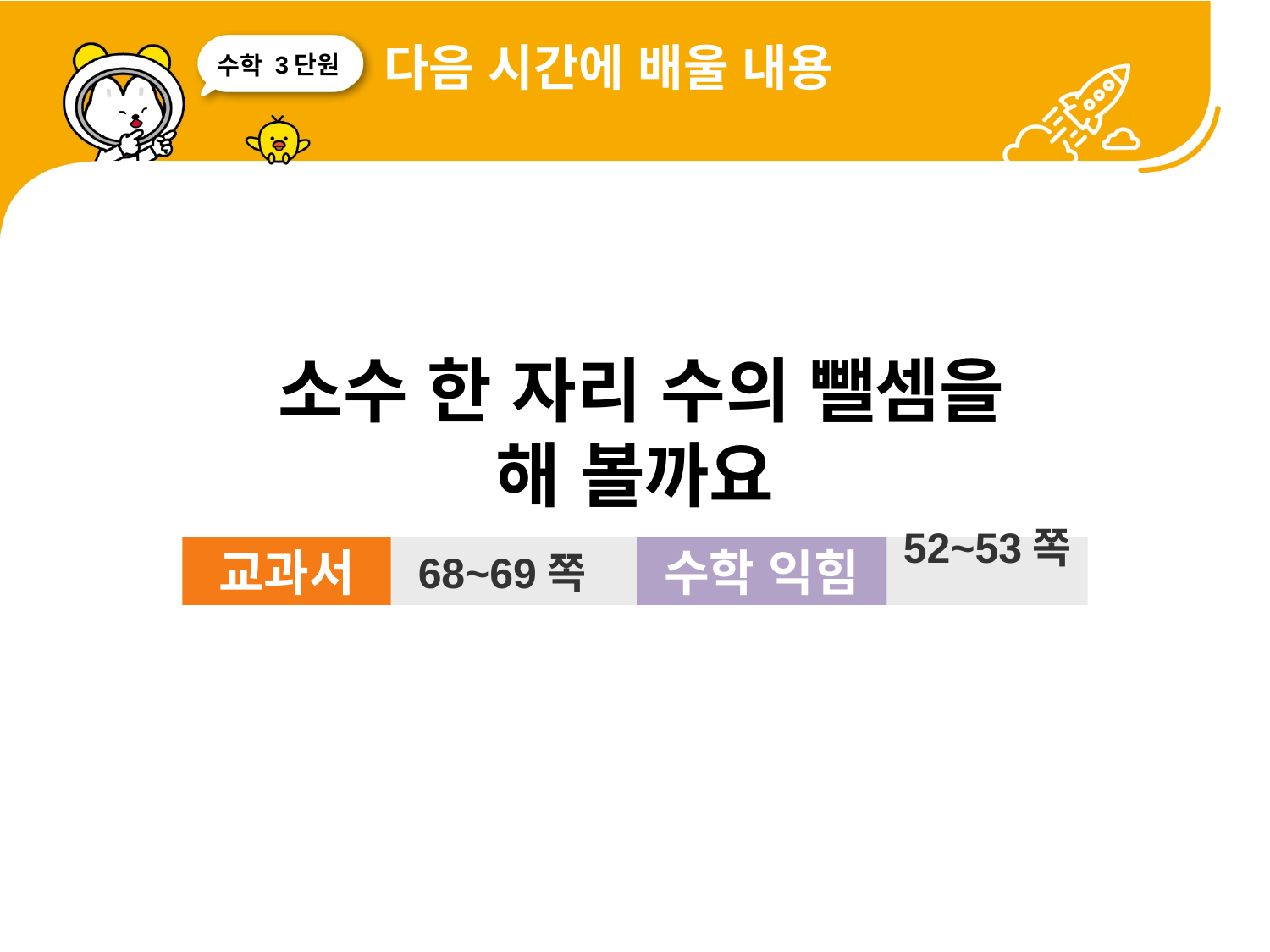

다음 시간에 배울 내용
3단원
 소수 한 자리 수의 뺄셈을
해 볼까요
교과서
68~69쪽
수학 익힘
52~53쪽